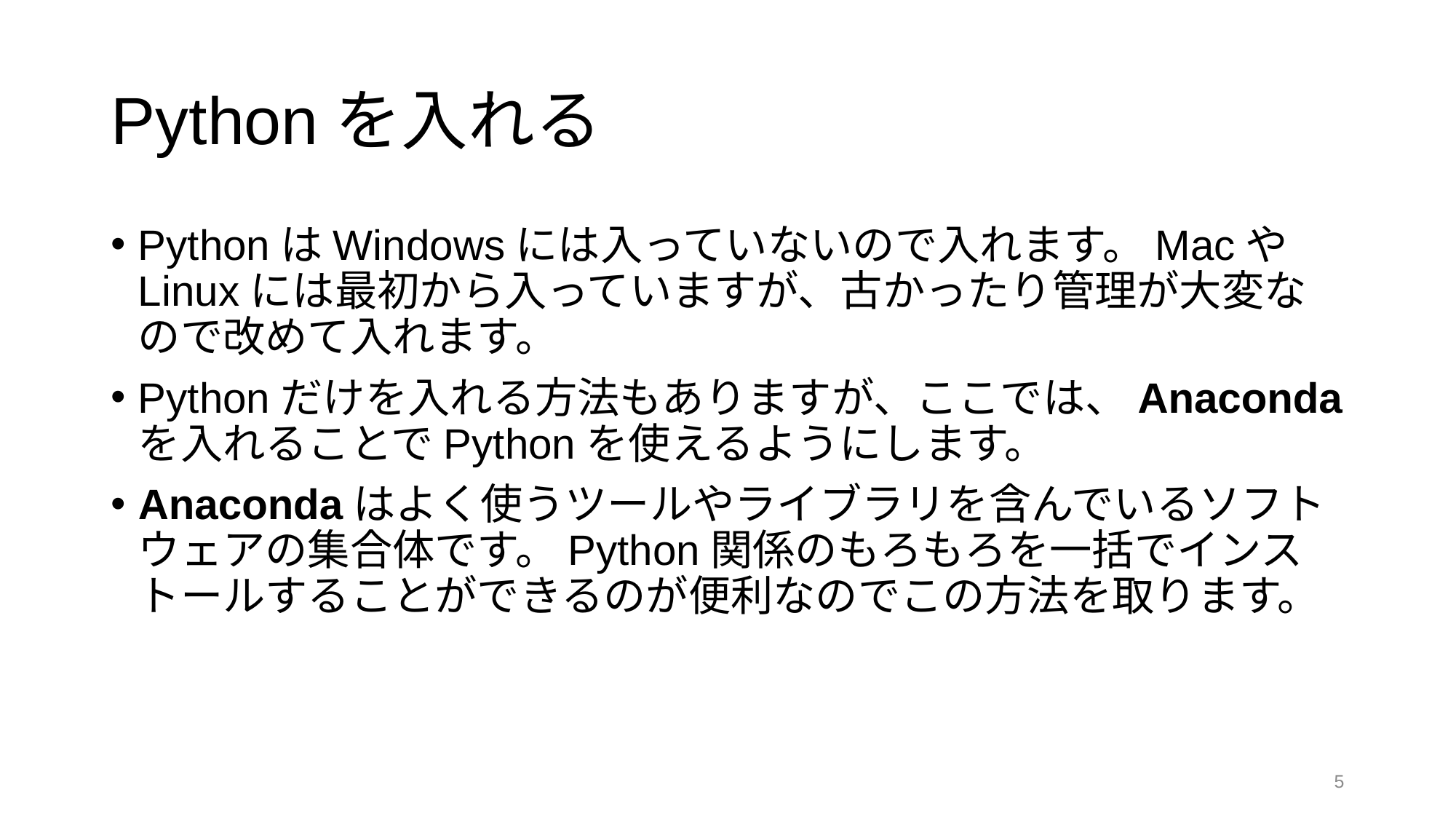

# Pythonを入れる
PythonはWindowsには入っていないので入れます。MacやLinuxには最初から入っていますが、古かったり管理が大変なので改めて入れます。
Pythonだけを入れる方法もありますが、ここでは、Anacondaを入れることでPythonを使えるようにします。
Anacondaはよく使うツールやライブラリを含んでいるソフトウェアの集合体です。Python関係のもろもろを一括でインストールすることができるのが便利なのでこの方法を取ります。
5